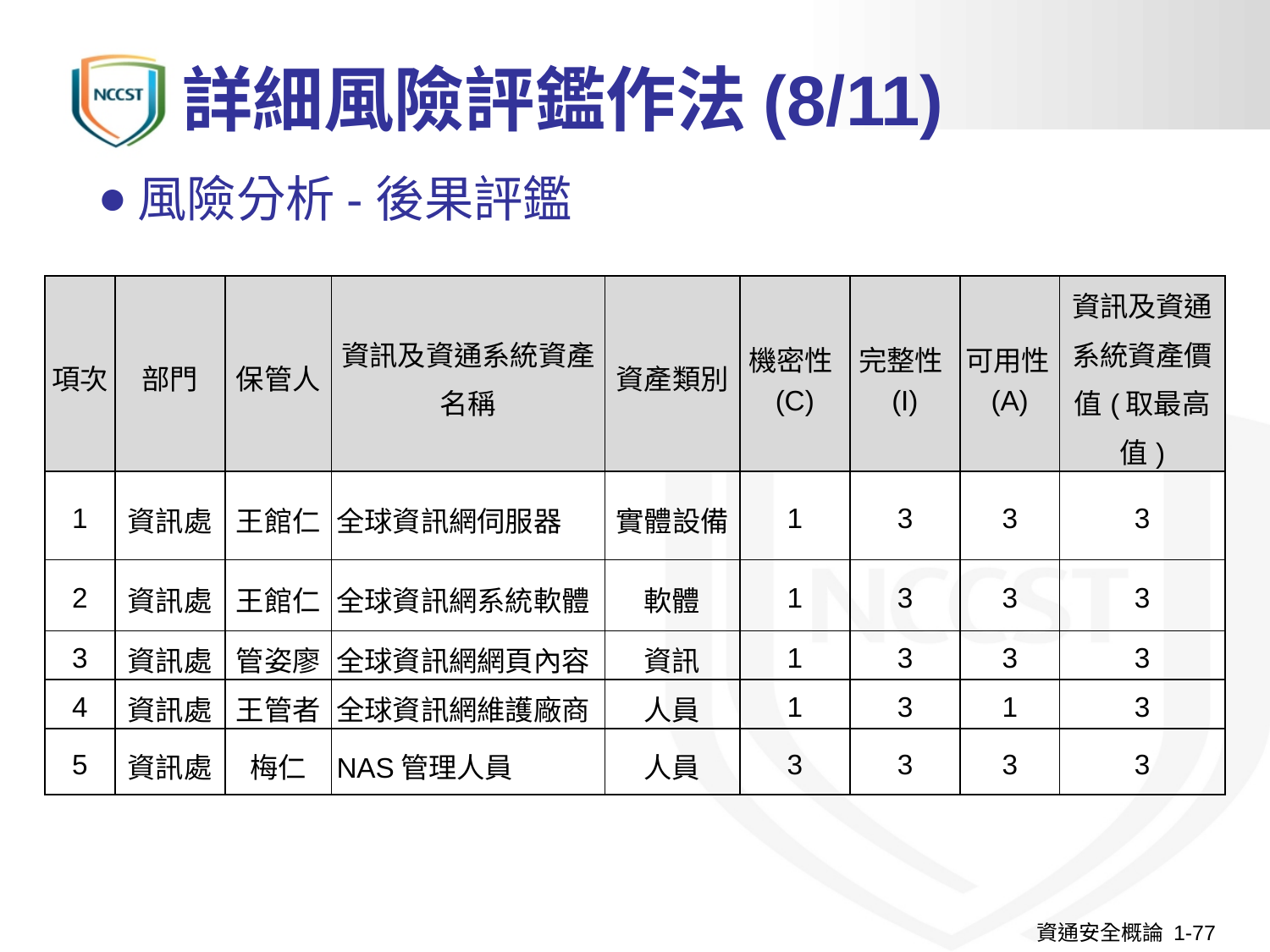

# 詳細風險評鑑作法(8/11)
風險分析-後果評鑑

| 項次 | 部門 | 保管人 | 資訊及資通系統資產名稱 | 資產類別 | 機密性(C) | 完整性(I) | 可用性(A) | 資訊及資通系統資產價值(取最高值) |
| --- | --- | --- | --- | --- | --- | --- | --- | --- |
| 1 | 資訊處 | 王館仁 | 全球資訊網伺服器 | 實體設備 | 1 | 3 | 3 | 3 |
| 2 | 資訊處 | 王館仁 | 全球資訊網系統軟體 | 軟體 | 1 | 3 | 3 | 3 |
| 3 | 資訊處 | 管姿廖 | 全球資訊網網頁內容 | 資訊 | 1 | 3 | 3 | 3 |
| 4 | 資訊處 | 王管者 | 全球資訊網維護廠商 | 人員 | 1 | 3 | 1 | 3 |
| 5 | 資訊處 | 梅仁 | NAS管理人員 | 人員 | 3 | 3 | 3 | 3 |